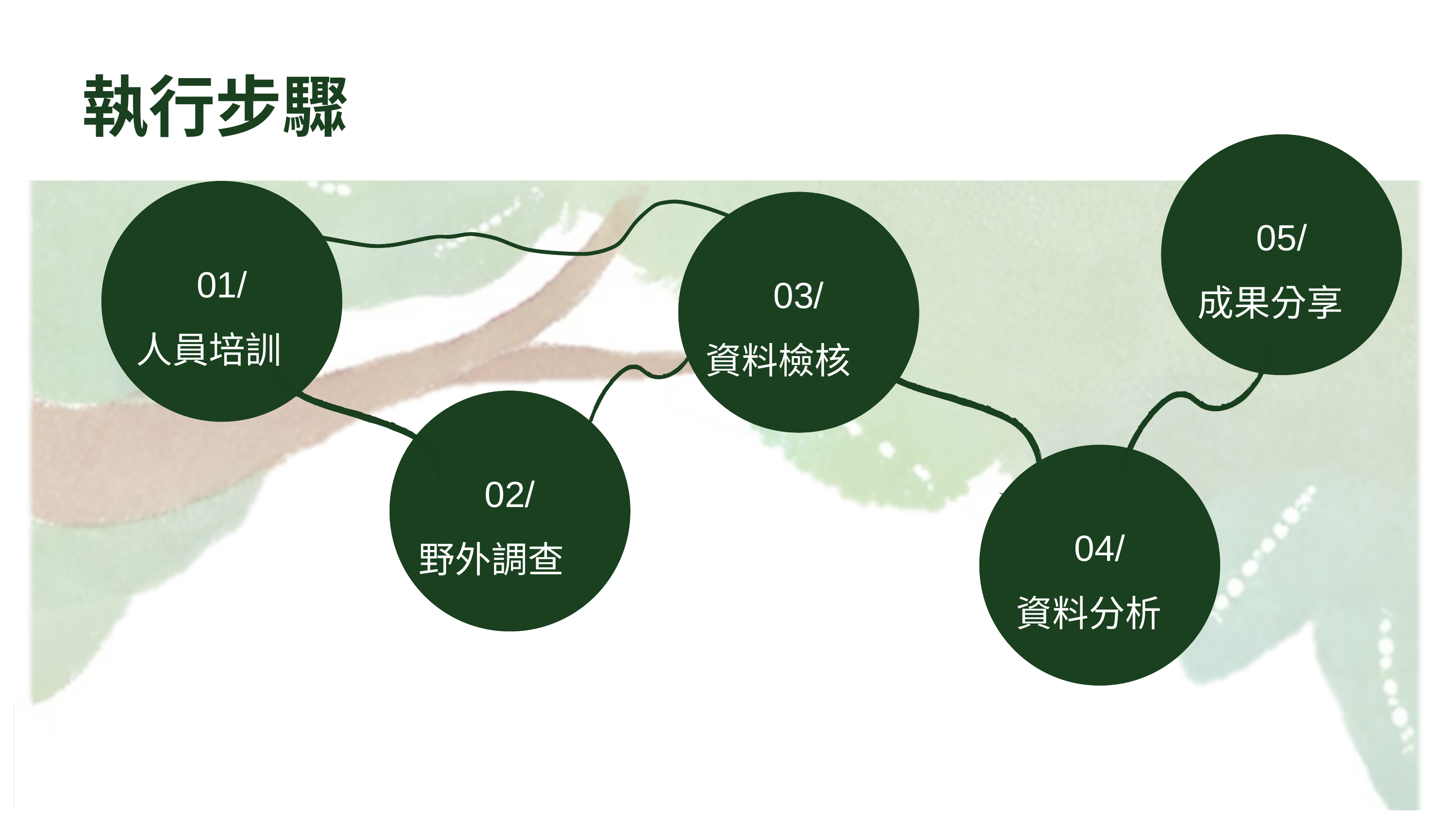

執行步驟

05/
成果分享
01/
人員培訓
03/
資料檢核

02/
野外調查
04/
資料分析